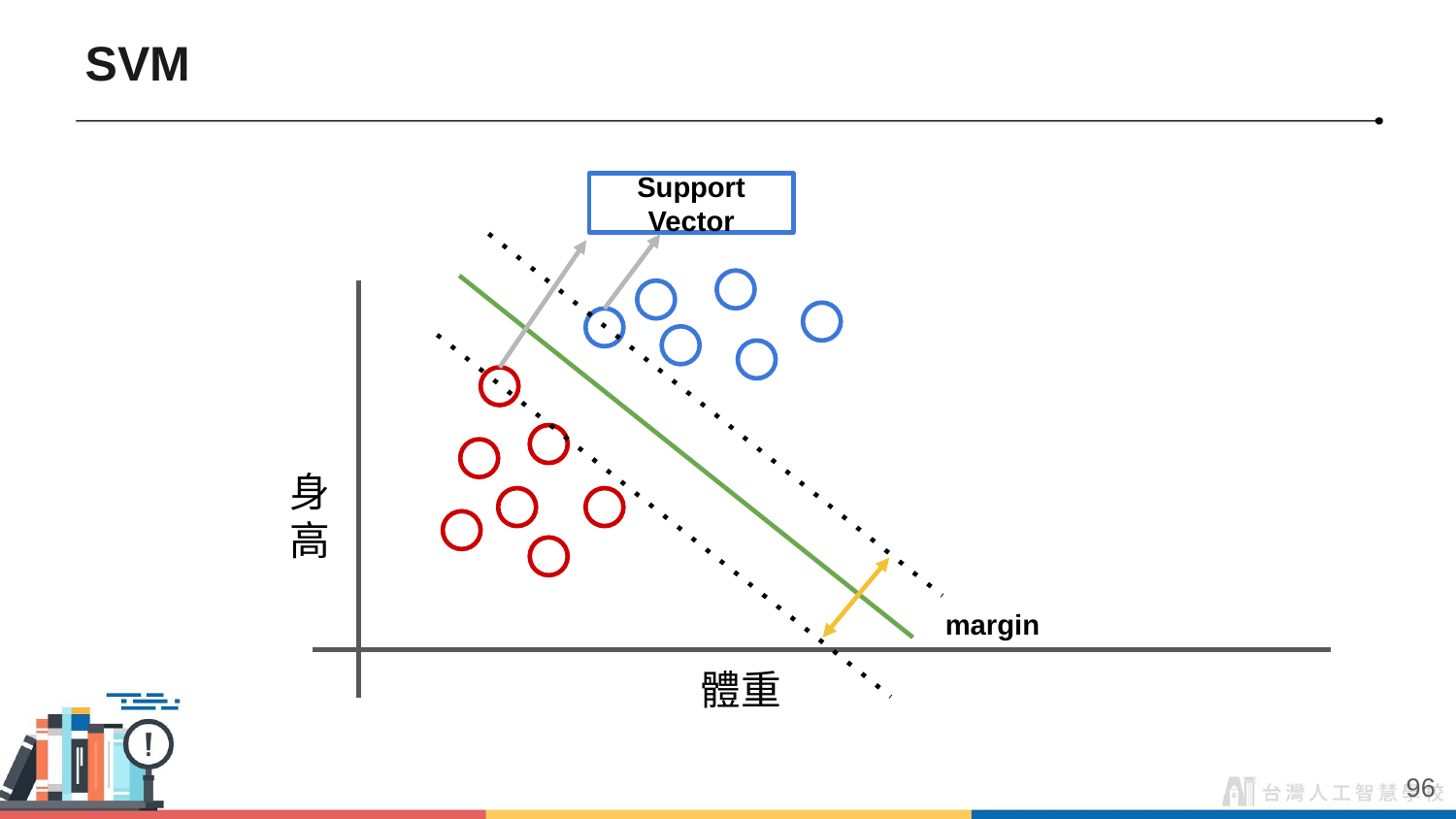

# SVM
Support Vector

身高

margin
體重
96